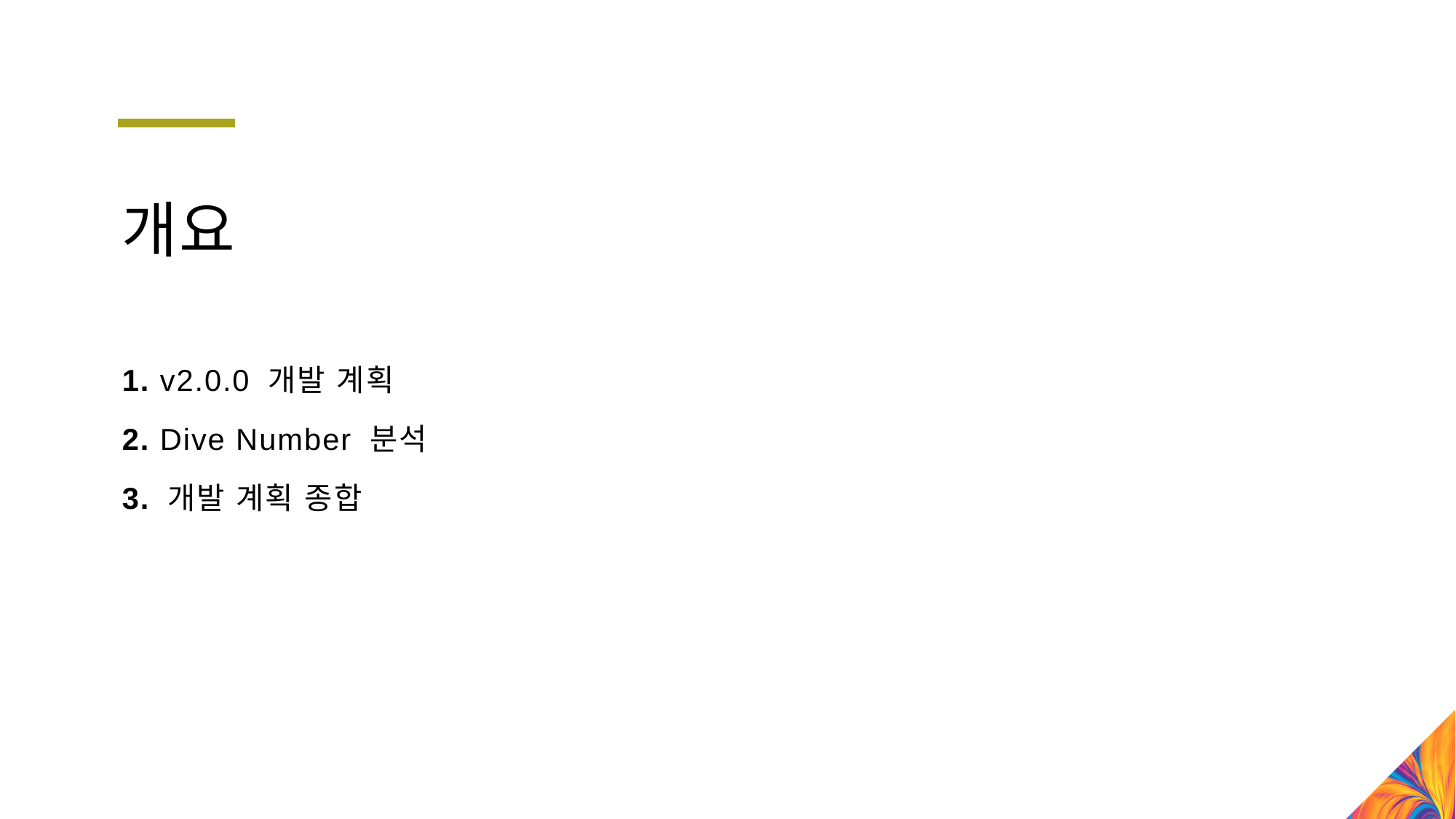

# 개요
1. v2.0.0 개발 계획
2. Dive Number 분석
3. 개발 계획 종합